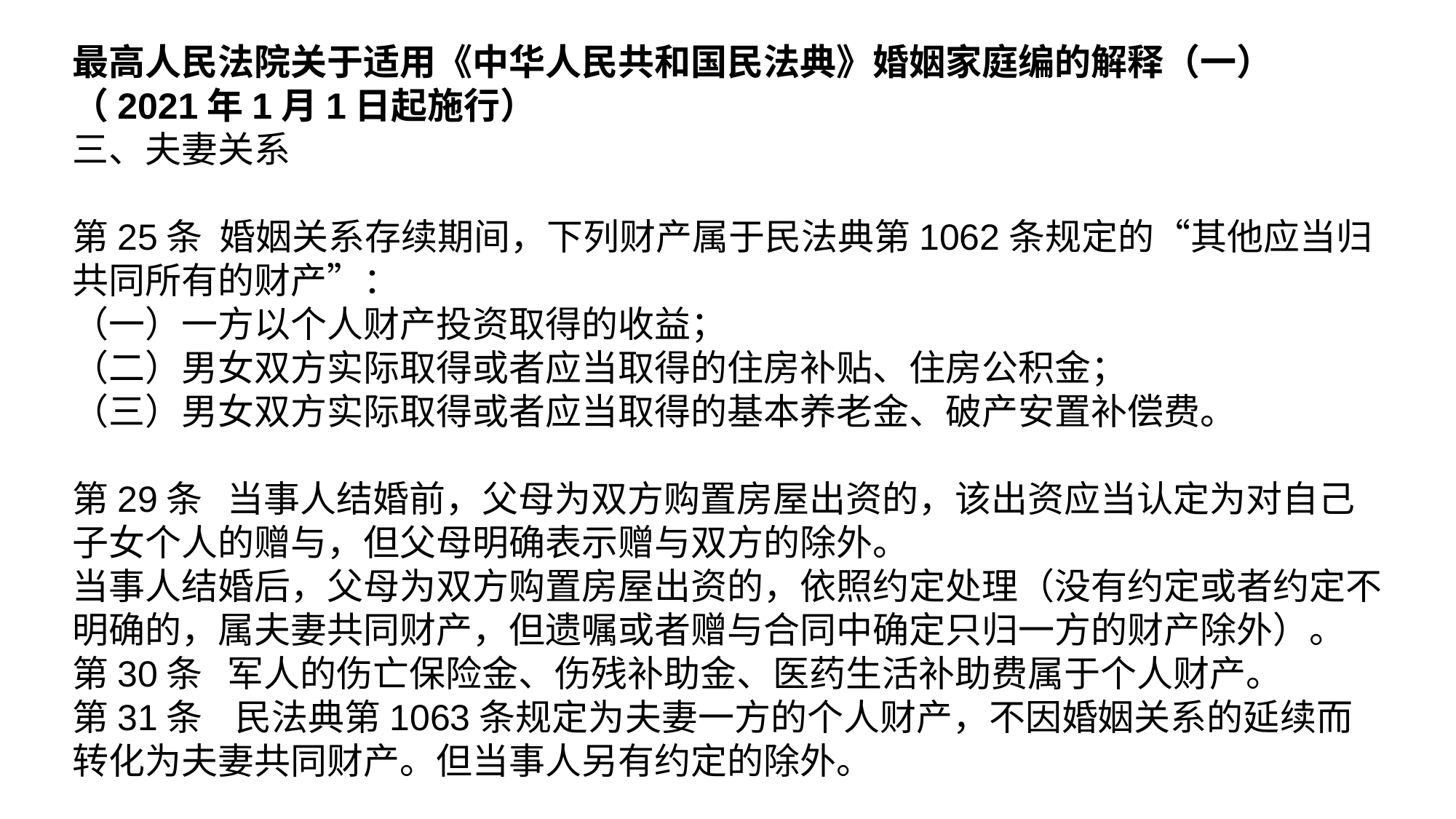

最高人民法院关于适用《中华人民共和国民法典》婚姻家庭编的解释（一）（2021年1月1日起施行）
三、夫妻关系

第25条  婚姻关系存续期间，下列财产属于民法典第1062条规定的“其他应当归共同所有的财产”：
（一）一方以个人财产投资取得的收益；
（二）男女双方实际取得或者应当取得的住房补贴、住房公积金；
（三）男女双方实际取得或者应当取得的基本养老金、破产安置补偿费。

第29条   当事人结婚前，父母为双方购置房屋出资的，该出资应当认定为对自己子女个人的赠与，但父母明确表示赠与双方的除外。
当事人结婚后，父母为双方购置房屋出资的，依照约定处理（没有约定或者约定不明确的，属夫妻共同财产，但遗嘱或者赠与合同中确定只归一方的财产除外）。
第30条   军人的伤亡保险金、伤残补助金、医药生活补助费属于个人财产。
第31条    民法典第1063条规定为夫妻一方的个人财产，不因婚姻关系的延续而转化为夫妻共同财产。但当事人另有约定的除外。